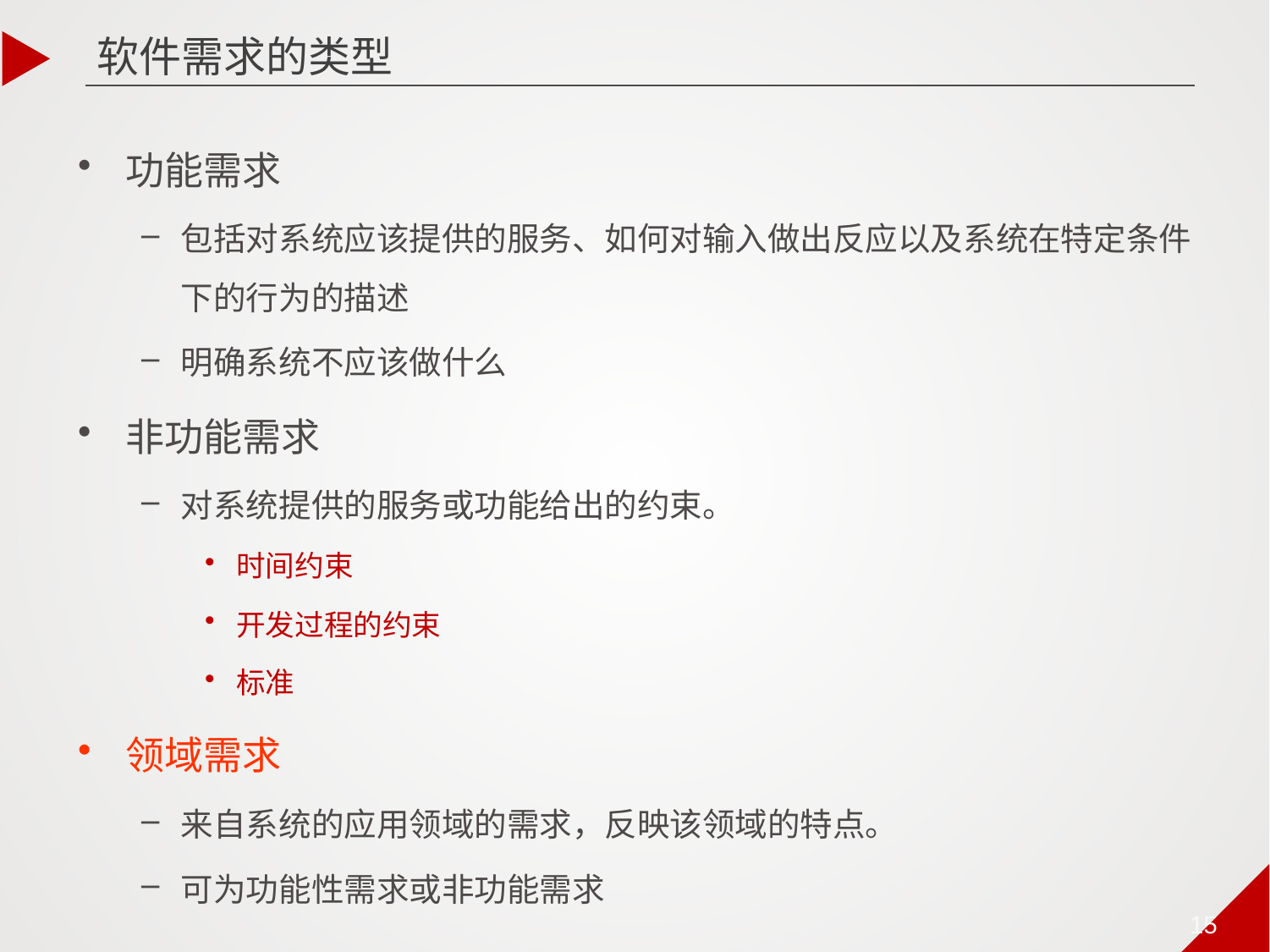

软件需求的类型

功能需求
包括对系统应该提供的服务、如何对输入做出反应以及系统在特定条件下的行为的描述
明确系统不应该做什么
非功能需求
对系统提供的服务或功能给出的约束。
时间约束
开发过程的约束
标准
领域需求
来自系统的应用领域的需求，反映该领域的特点。
可为功能性需求或非功能需求